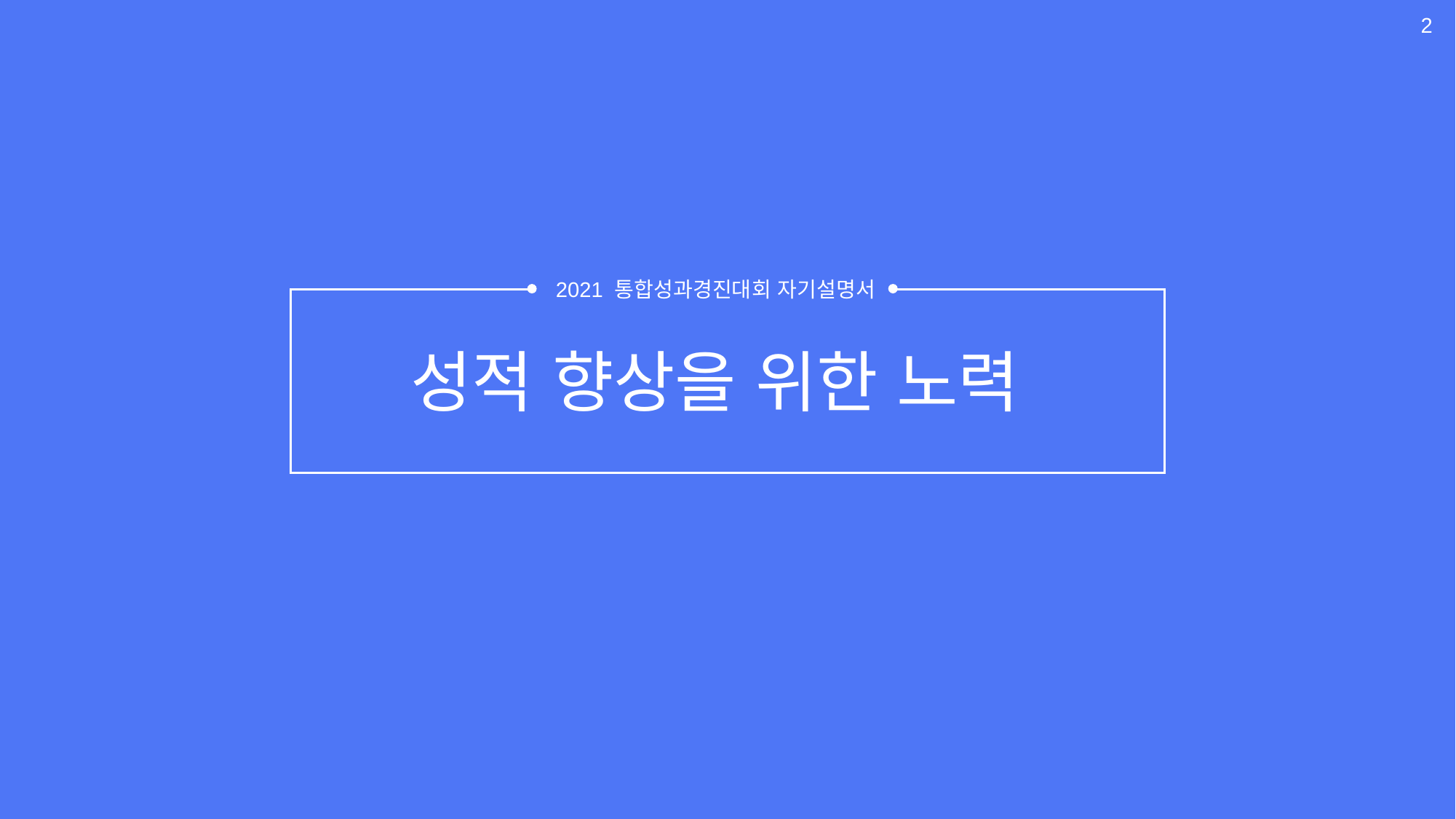

2

2021 통합성과경진대회 자기설명서

성적 향상을 위한 노력